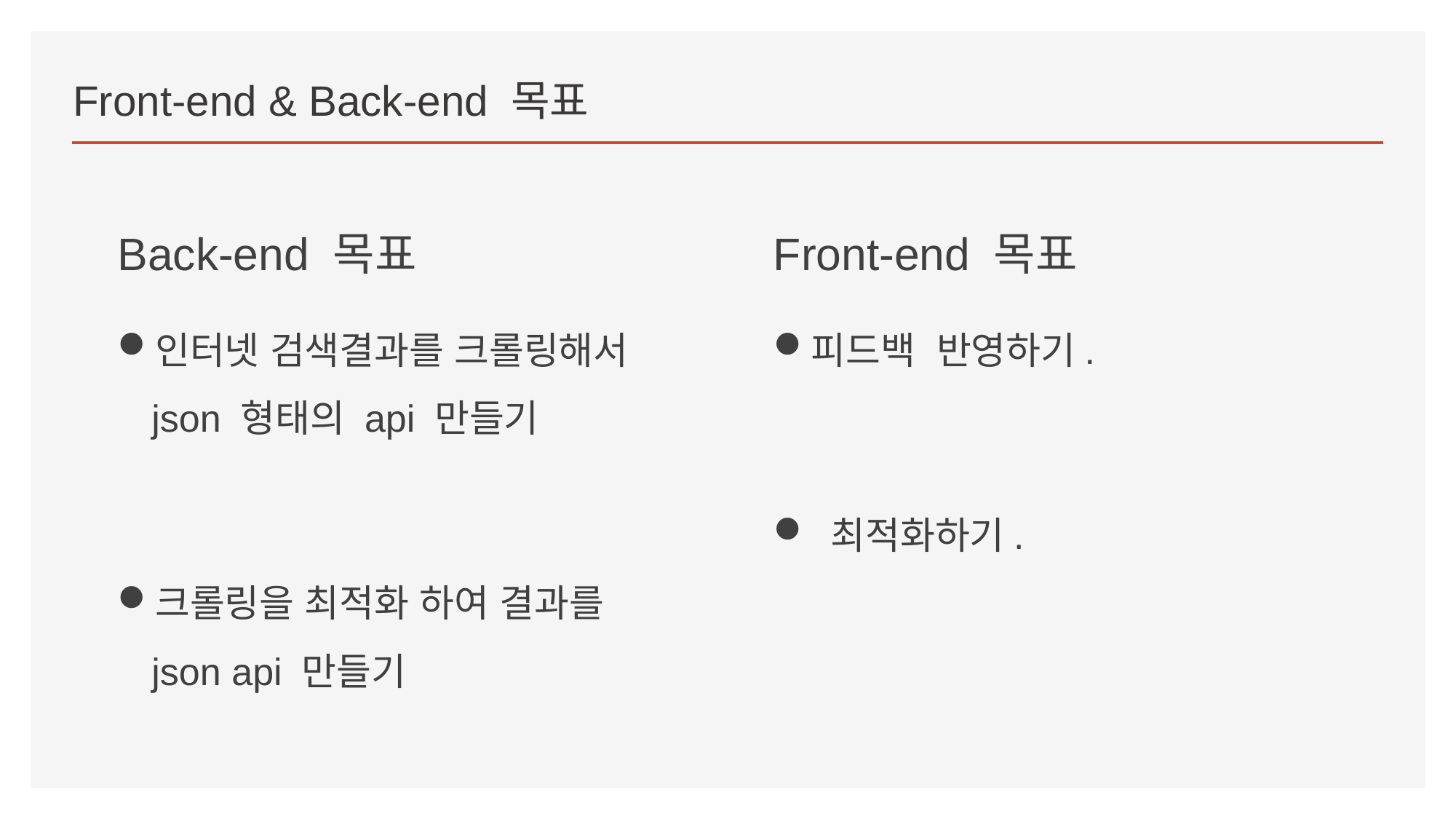

# Front-end & Back-end 목표

Back-end 목표
인터넷 검색결과를 크롤링해서 json 형태의 api 만들기

크롤링을 최적화 하여 결과를 json api 만들기
Front-end 목표
피드백  반영하기.

 최적화하기.